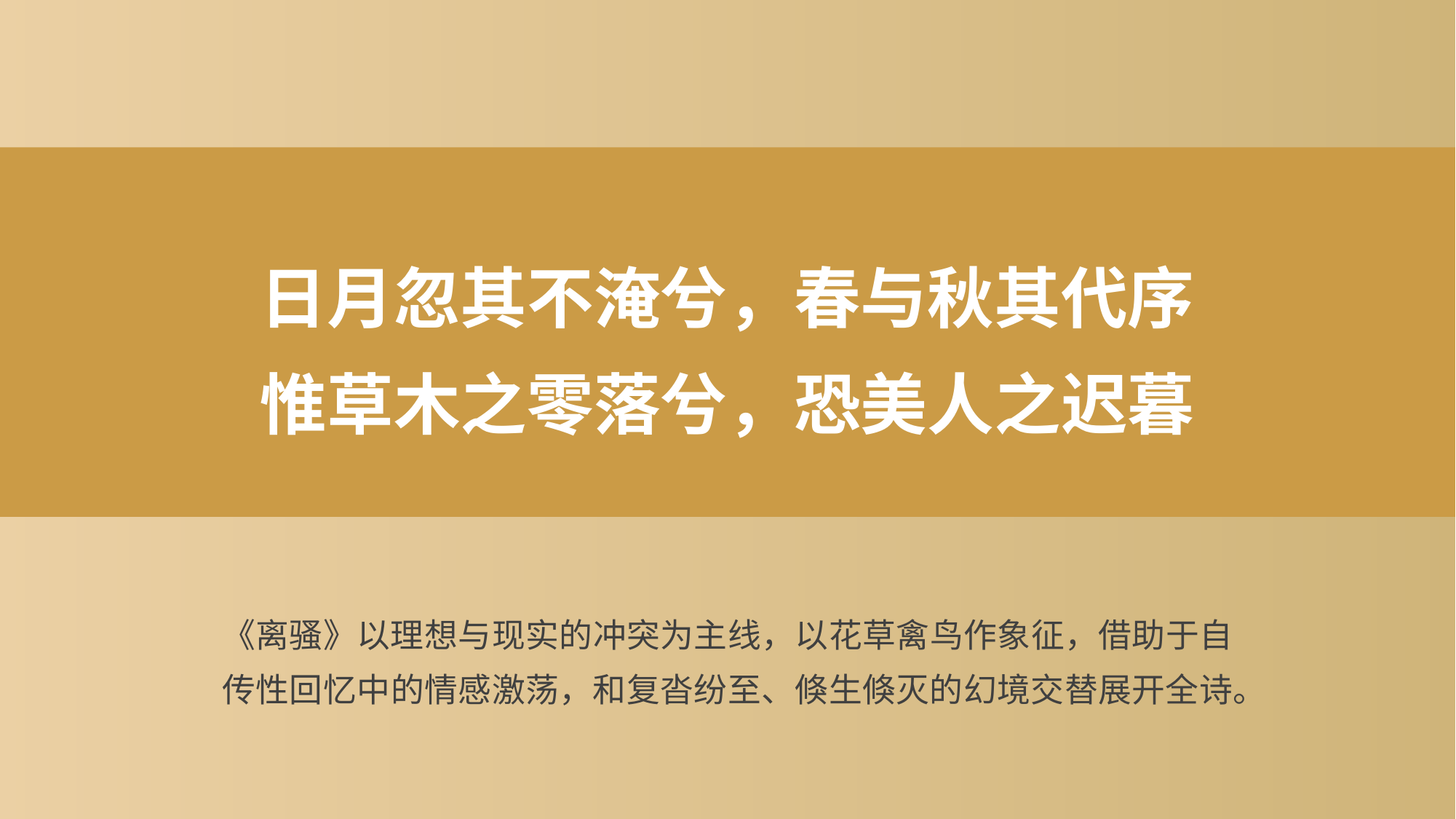

日月忽其不淹兮，春与秋其代序
惟草木之零落兮，恐美人之迟暮
《离骚》以理想与现实的冲突为主线，以花草禽鸟作象征，借助于自传性回忆中的情感激荡，和复沓纷至、倏生倏灭的幻境交替展开全诗。